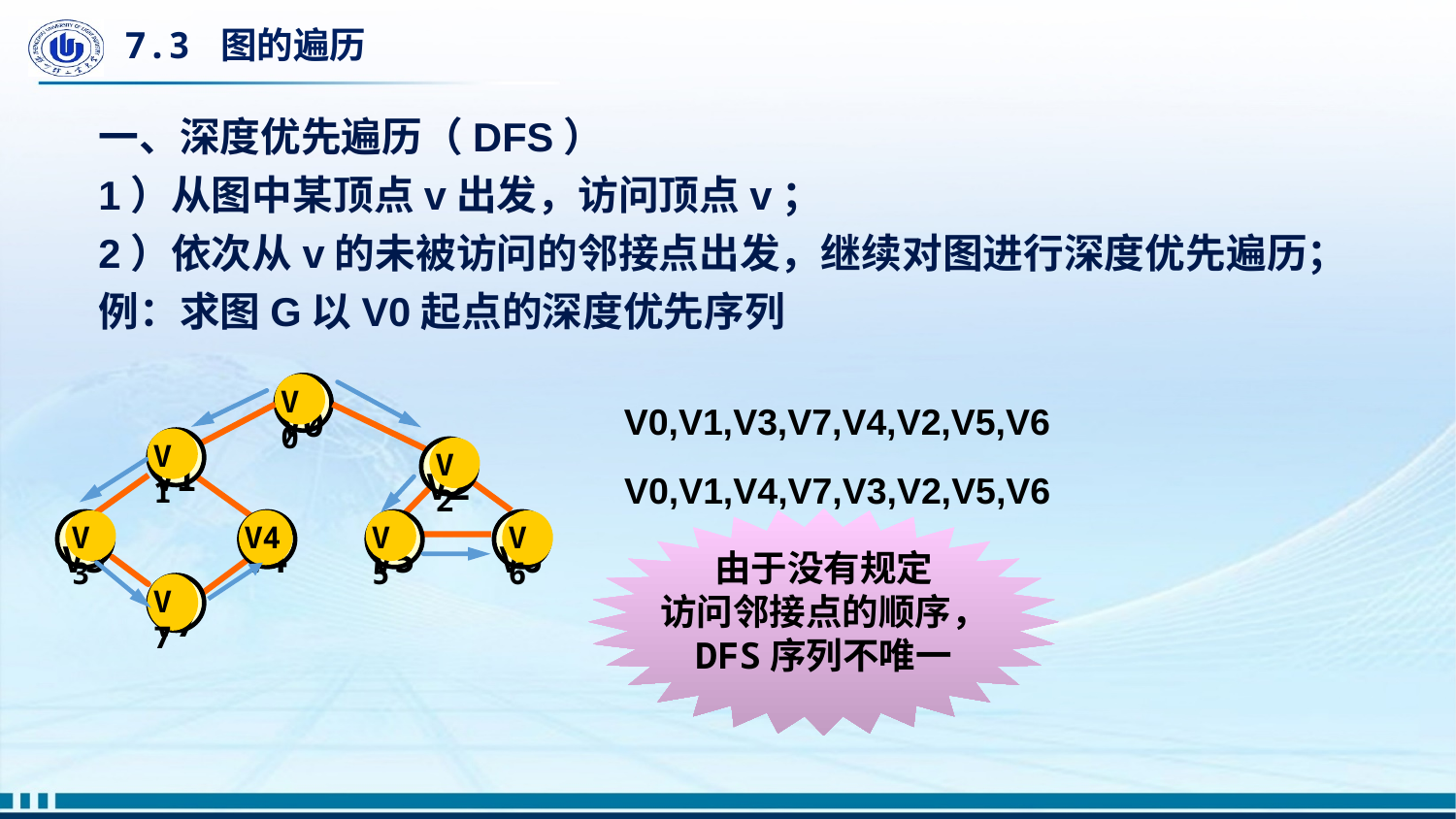

# 7.3 图的遍历
一、深度优先遍历（DFS）
1）从图中某顶点v出发，访问顶点v；
2）依次从v的未被访问的邻接点出发，继续对图进行深度优先遍历；
例：求图G以V0起点的深度优先序列

 V0

V0

 V1

V1

 V2

V2

V4

 V3

V3

 V4

 V5

V5

 V6

V6

 V7

V7

 V0,V1,V3,V7,V4,V2,V5,V6

V0,V1,V4,V7,V3,V2,V5,V6

由于没有规定
访问邻接点的顺序，
DFS序列不唯一